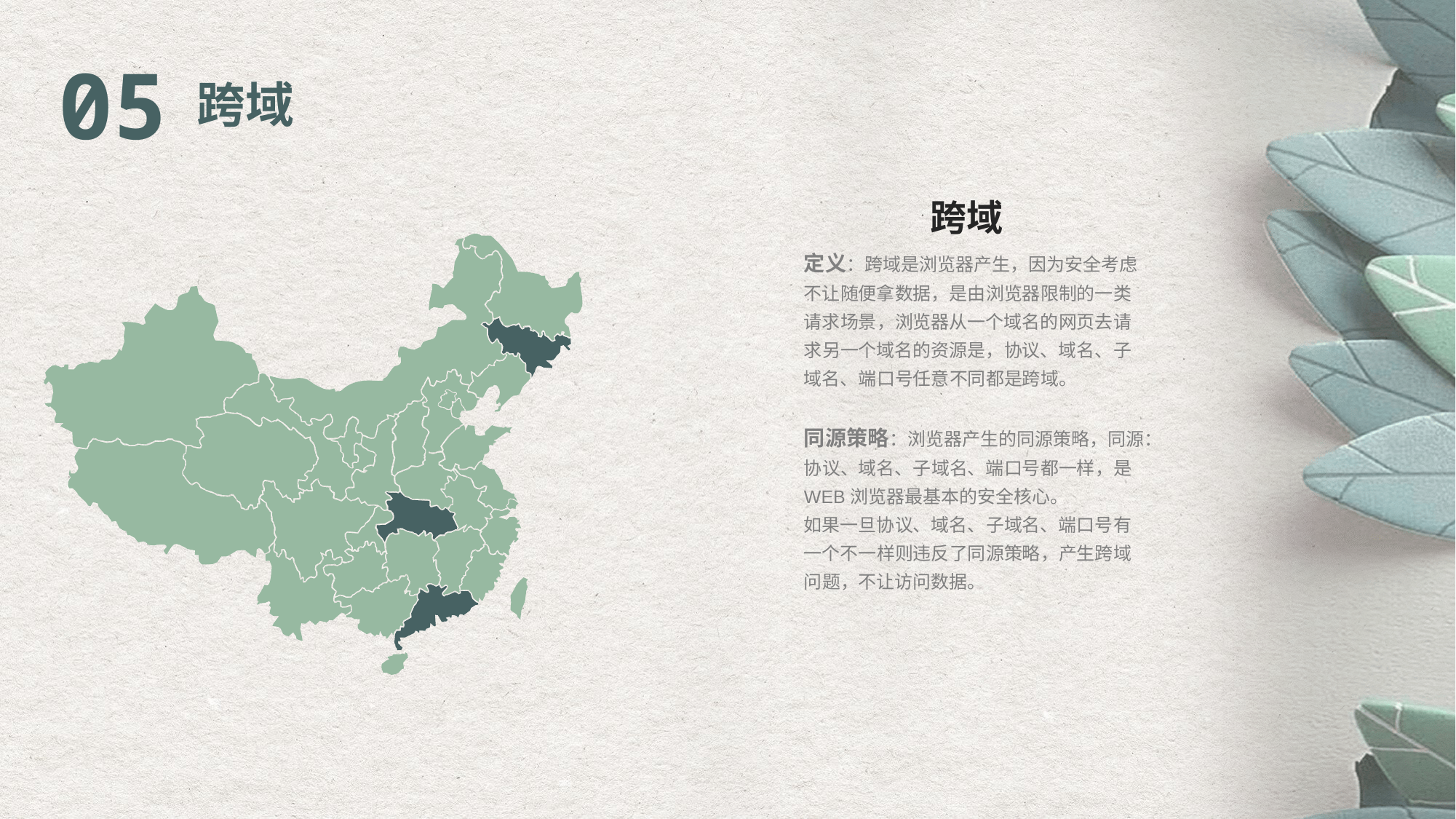

05
跨域
跨域
定义：跨域是浏览器产生，因为安全考虑不让随便拿数据，是由浏览器限制的一类请求场景，浏览器从一个域名的网页去请求另一个域名的资源是，协议、域名、子域名、端口号任意不同都是跨域。

同源策略：浏览器产生的同源策略，同源：协议、域名、子域名、端口号都一样，是WEB浏览器最基本的安全核心。
如果一旦协议、域名、子域名、端口号有一个不一样则违反了同源策略，产生跨域问题，不让访问数据。